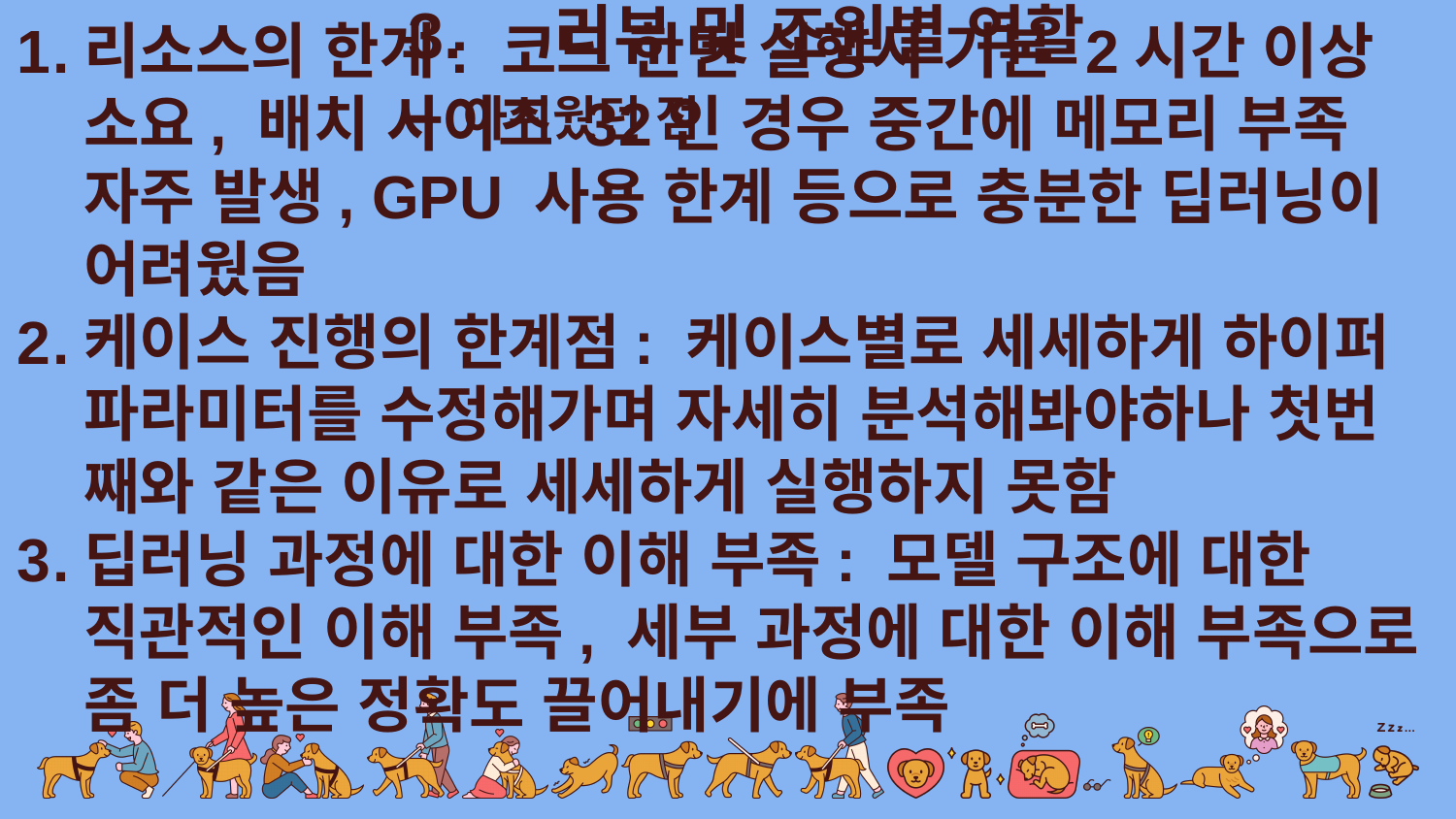

3.	리뷰 및 조원별 역할 - 아쉬웠던 점
리소스의 한계: 코드 한번 실행시 기본 2시간 이상 소요, 배치 사이즈 32인 경우 중간에 메모리 부족 자주 발생, GPU 사용 한계 등으로 충분한 딥러닝이 어려웠음
케이스 진행의 한계점: 케이스별로 세세하게 하이퍼 파라미터를 수정해가며 자세히 분석해봐야하나 첫번 째와 같은 이유로 세세하게 실행하지 못함
딥러닝 과정에 대한 이해 부족: 모델 구조에 대한 직관적인 이해 부족, 세부 과정에 대한 이해 부족으로 좀 더 높은 정확도 끌어내기에 부족